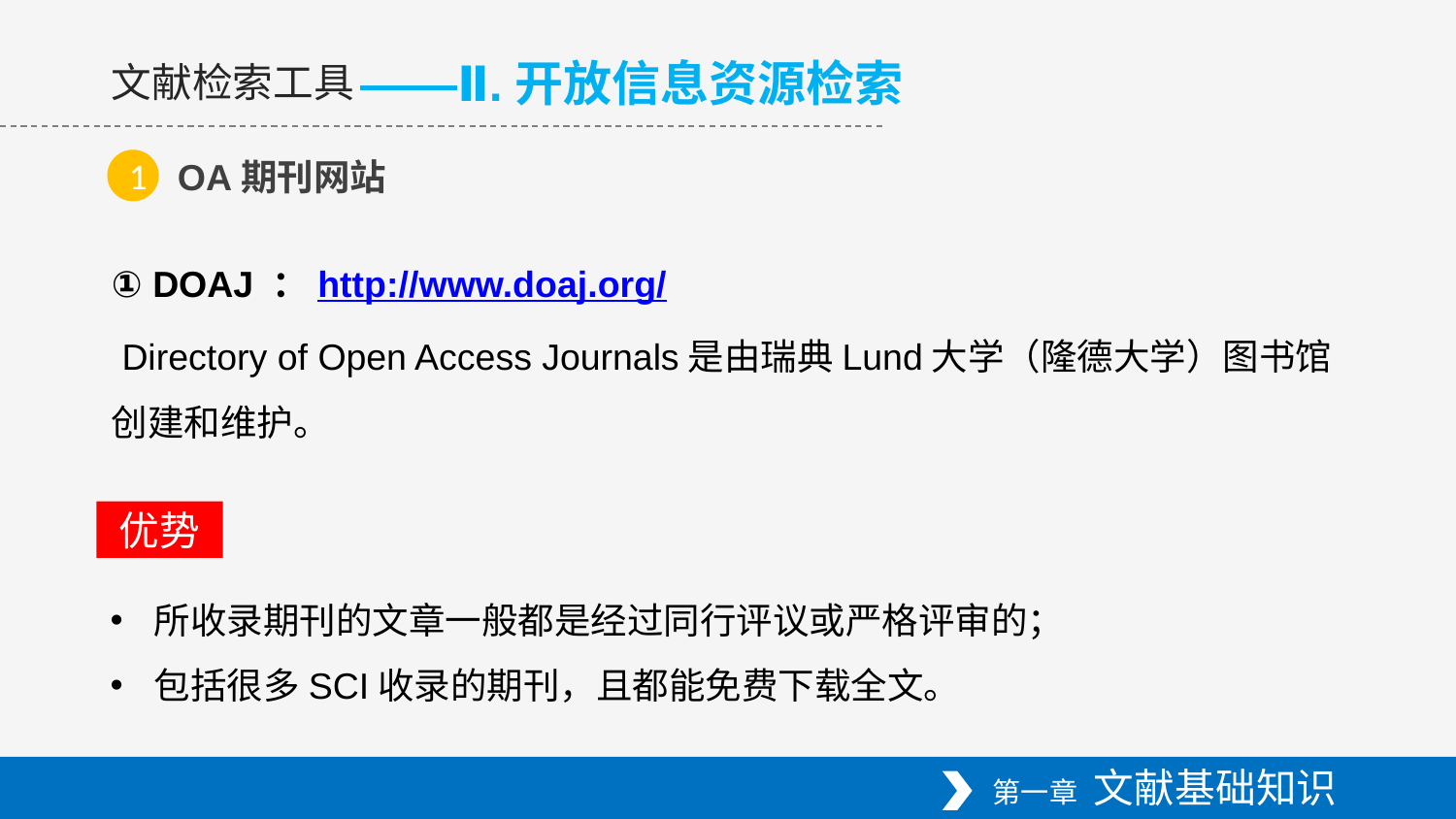

——Ⅱ.开放信息资源检索
文献检索工具
OA期刊网站
1
① DOAJ ：http://www.doaj.org/
 Directory of Open Access Journals是由瑞典Lund大学（隆德大学）图书馆创建和维护。
优势
所收录期刊的文章一般都是经过同行评议或严格评审的；
包括很多SCI收录的期刊，且都能免费下载全文。